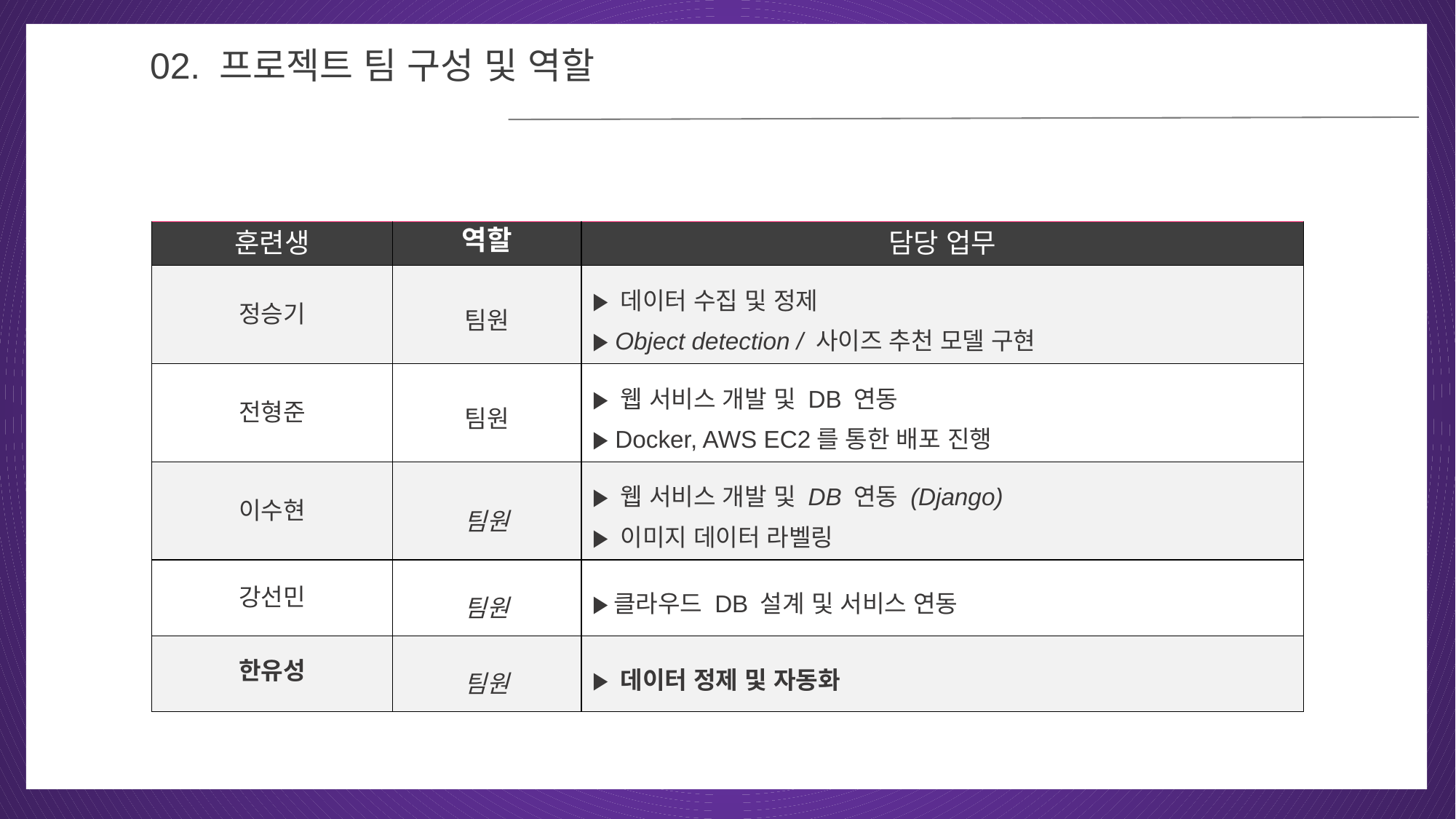

02

02. 프로젝트 팀 구성 및 역할
| 훈련생 | 역할 | 담당 업무 |
| --- | --- | --- |
| 정승기 | 팀원 | ▶ 데이터 수집 및 정제 ▶ Object detection / 사이즈 추천 모델 구현 |
| 전형준 | 팀원 | ▶ 웹 서비스 개발 및 DB 연동 ▶ Docker, AWS EC2를 통한 배포 진행 |
| 이수현 | 팀원 | ▶ 웹 서비스 개발 및 DB 연동 (Django) ▶ 이미지 데이터 라벨링 |
| 강선민 | 팀원 | ▶클라우드 DB 설계 및 서비스 연동 |
| 한유성 | 팀원 | ▶ 데이터 정제 및 자동화 |